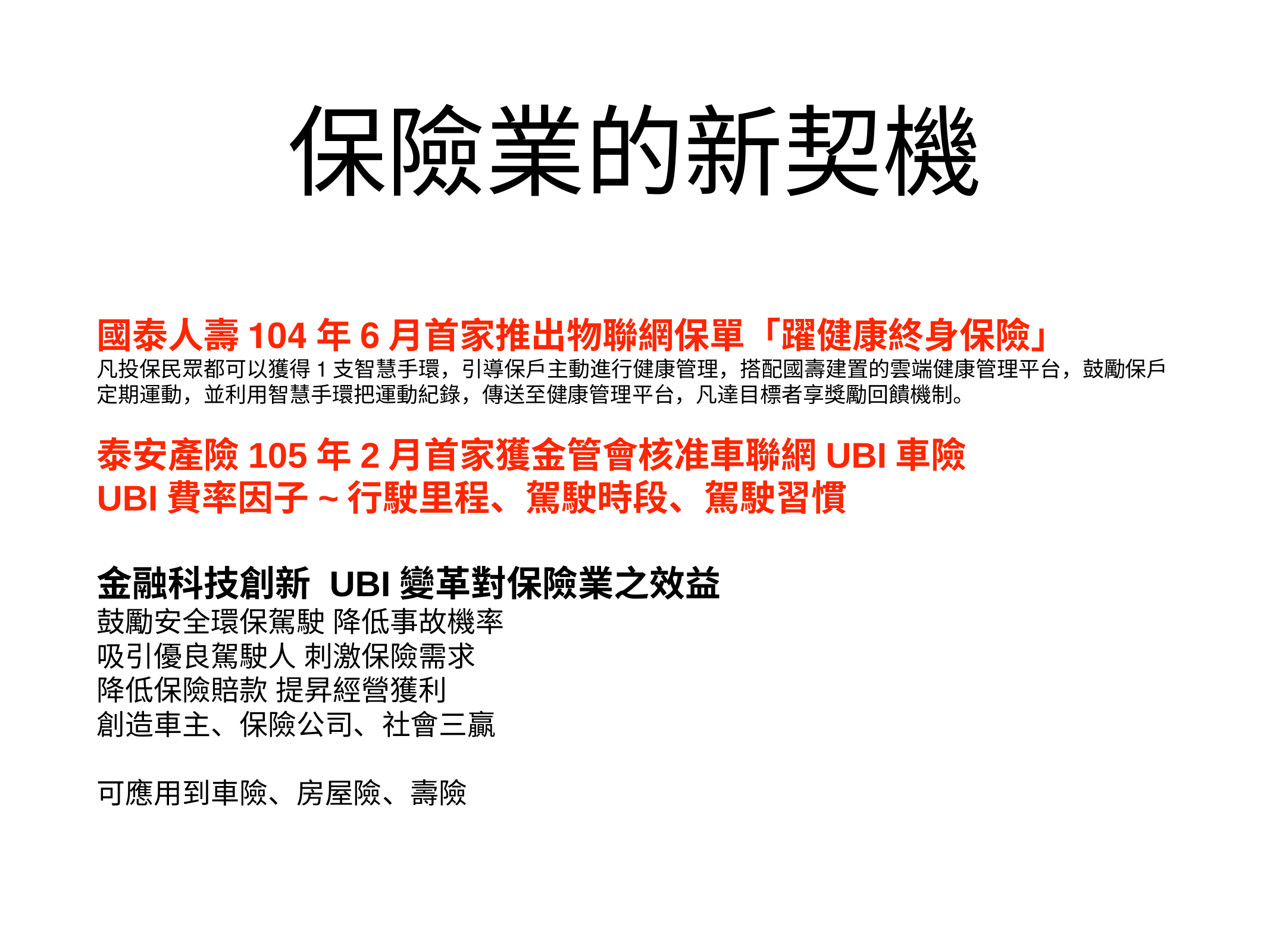

# 保險業的新契機
國泰人壽104年6月首家推出物聯網保單「躍健康終身保險」
凡投保民眾都可以獲得1支智慧手環，引導保戶主動進行健康管理，搭配國壽建置的雲端健康管理平台，鼓勵保戶定期運動，並利用智慧手環把運動紀錄，傳送至健康管理平台，凡達目標者享獎勵回饋機制。

泰安產險105年2月首家獲金管會核准車聯網UBI車險
UBI費率因子~行駛里程、駕駛時段、駕駛習慣

金融科技創新 UBI變革對保險業之效益
鼓勵安全環保駕駛 降低事故機率
吸引優良駕駛人 刺激保險需求
降低保險賠款 提昇經營獲利
創造車主、保險公司、社會三贏

可應用到車險、房屋險、壽險
5